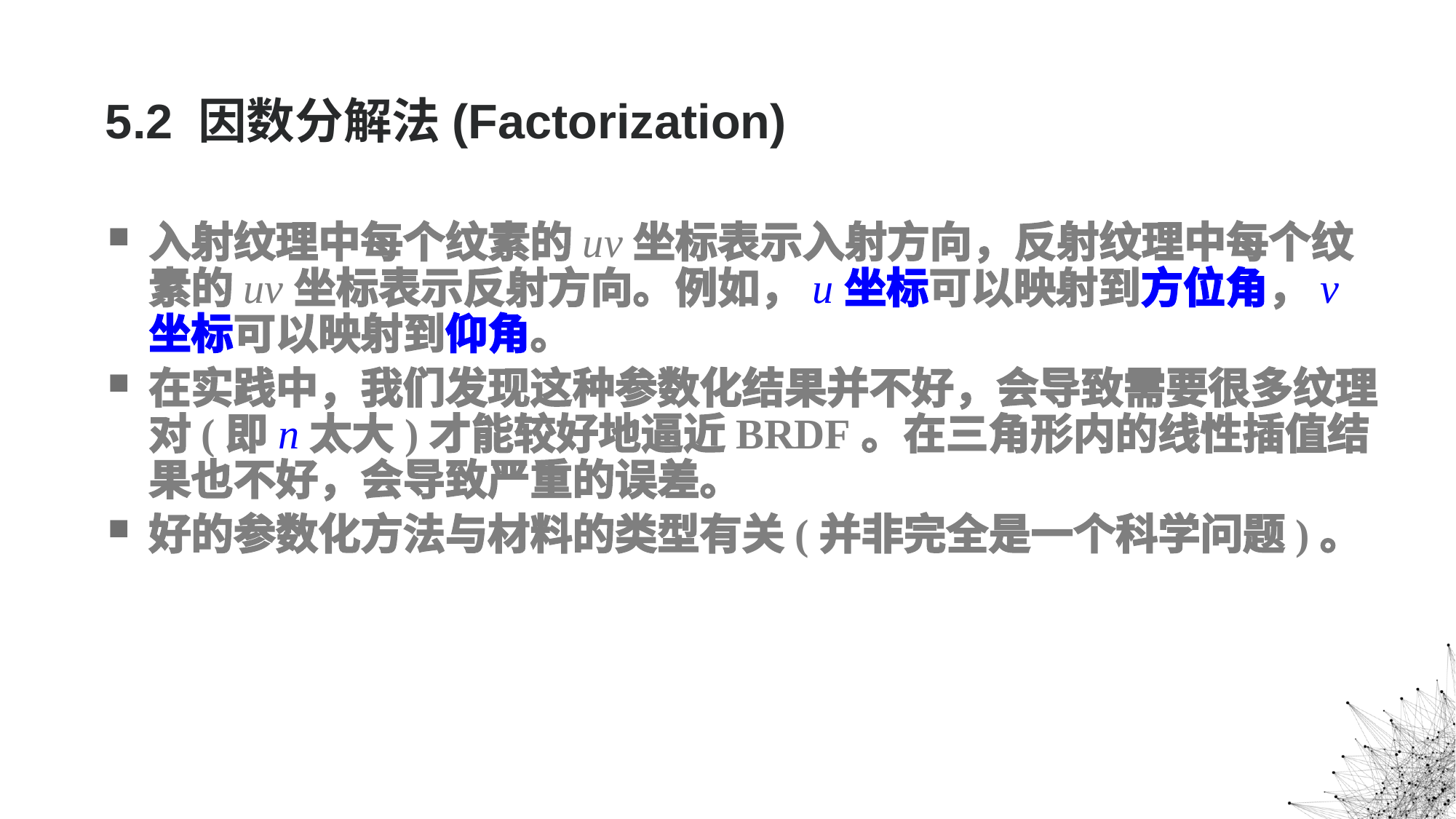

# 5.2 因数分解法(Factorization)
入射纹理中每个纹素的uv坐标表示入射方向，反射纹理中每个纹素的uv坐标表示反射方向。例如，u坐标可以映射到方位角，v坐标可以映射到仰角。
在实践中，我们发现这种参数化结果并不好，会导致需要很多纹理对(即n太大)才能较好地逼近BRDF。在三角形内的线性插值结果也不好，会导致严重的误差。
好的参数化方法与材料的类型有关(并非完全是一个科学问题)。